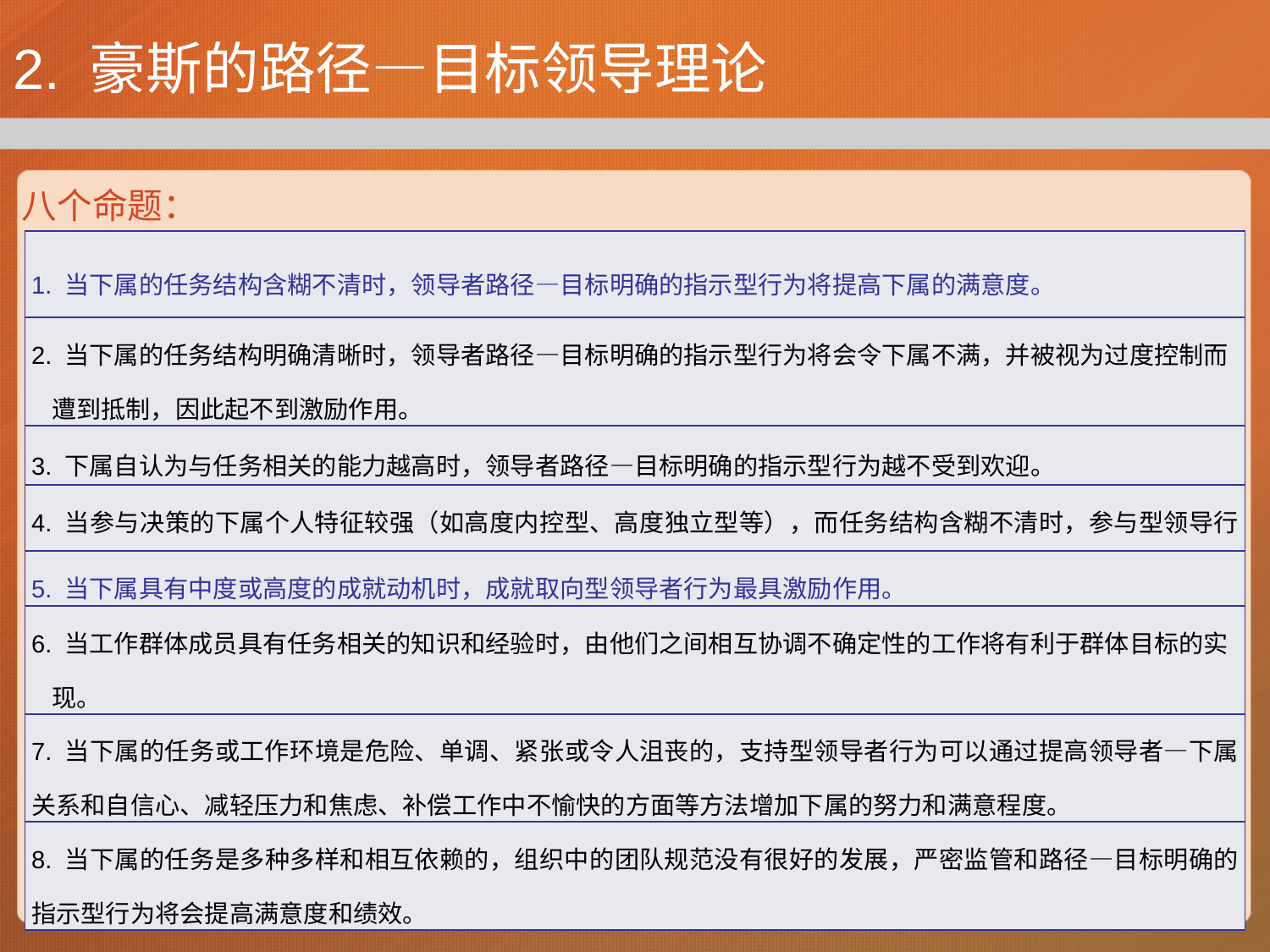

# 2. 豪斯的路径—目标领导理论
八个命题：
| 1. 当下属的任务结构含糊不清时，领导者路径—目标明确的指示型行为将提高下属的满意度。 |
| --- |
| 2. 当下属的任务结构明确清晰时，领导者路径—目标明确的指示型行为将会令下属不满，并被视为过度控制而遭到抵制，因此起不到激励作用。 |
| 3. 下属自认为与任务相关的能力越高时，领导者路径—目标明确的指示型行为越不受到欢迎。 |
| 4. 当参与决策的下属个人特征较强（如高度内控型、高度独立型等），而任务结构含糊不清时，参与型领导行为更令下属满意。 |
| 5. 当下属具有中度或高度的成就动机时，成就取向型领导者行为最具激励作用。 |
| --- |
| 6. 当工作群体成员具有任务相关的知识和经验时，由他们之间相互协调不确定性的工作将有利于群体目标的实现。 |
| 7. 当下属的任务或工作环境是危险、单调、紧张或令人沮丧的，支持型领导者行为可以通过提高领导者—下属关系和自信心、减轻压力和焦虑、补偿工作中不愉快的方面等方法增加下属的努力和满意程度。 |
| 8. 当下属的任务是多种多样和相互依赖的，组织中的团队规范没有很好的发展，严密监管和路径—目标明确的指示型行为将会提高满意度和绩效。 |